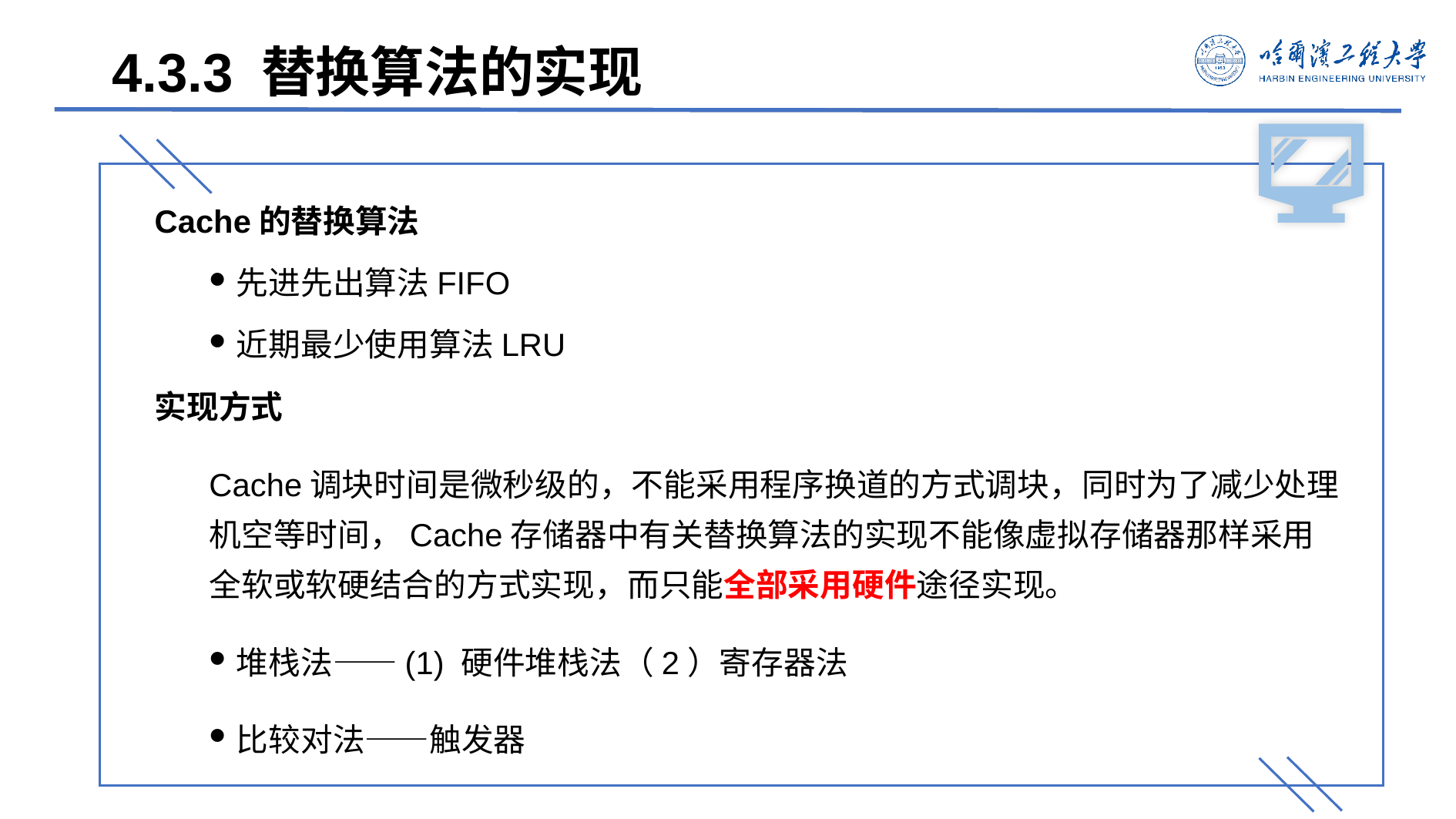

4.3.3 替换算法的实现

Cache的替换算法
先进先出算法FIFO
近期最少使用算法LRU
实现方式
Cache调块时间是微秒级的，不能采用程序换道的方式调块，同时为了减少处理机空等时间，Cache存储器中有关替换算法的实现不能像虚拟存储器那样采用全软或软硬结合的方式实现，而只能全部采用硬件途径实现。
堆栈法——(1) 硬件堆栈法（2）寄存器法
比较对法——触发器